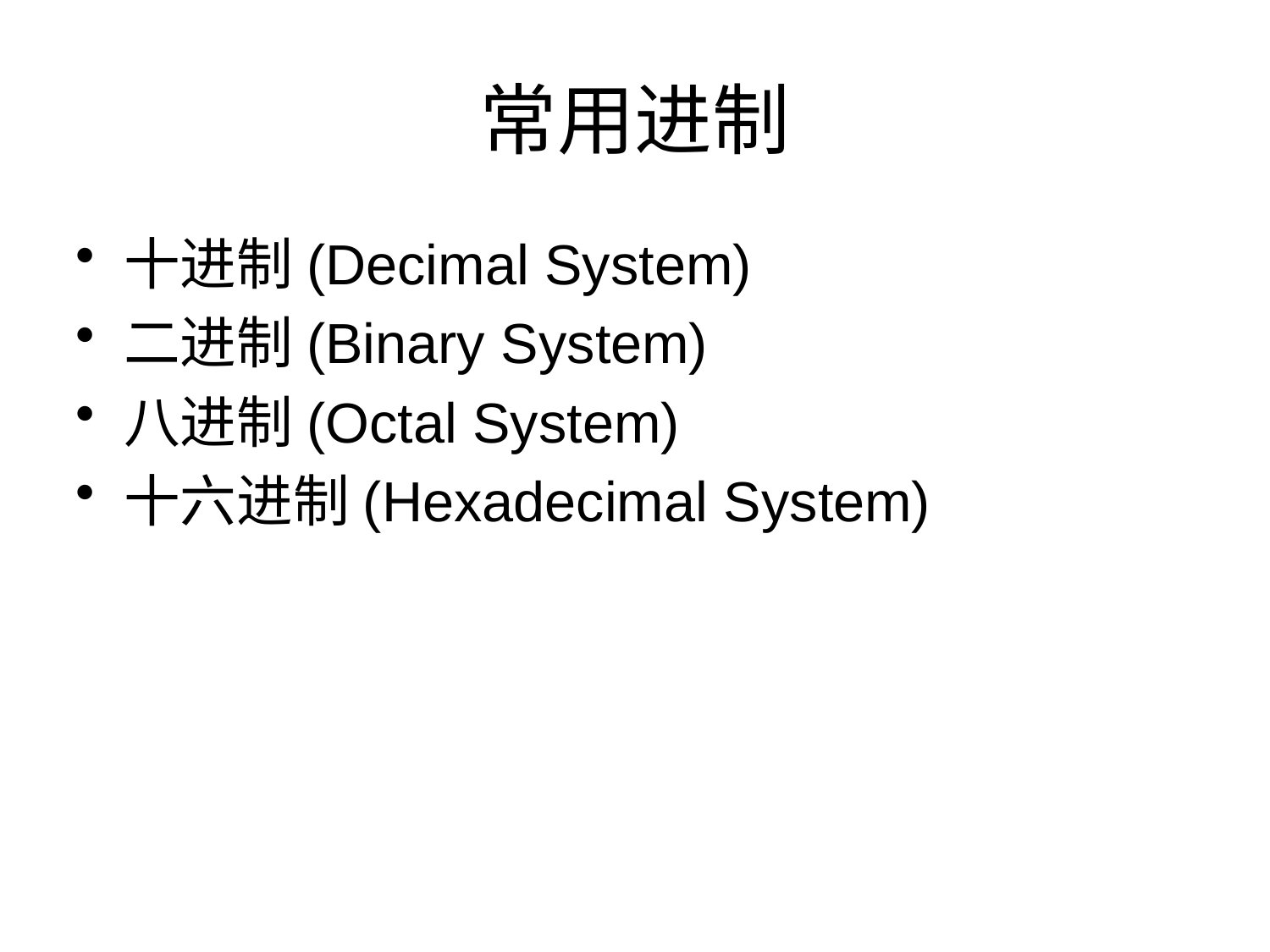

# 常用进制
十进制(Decimal System)
二进制(Binary System)
八进制(Octal System)
十六进制(Hexadecimal System)